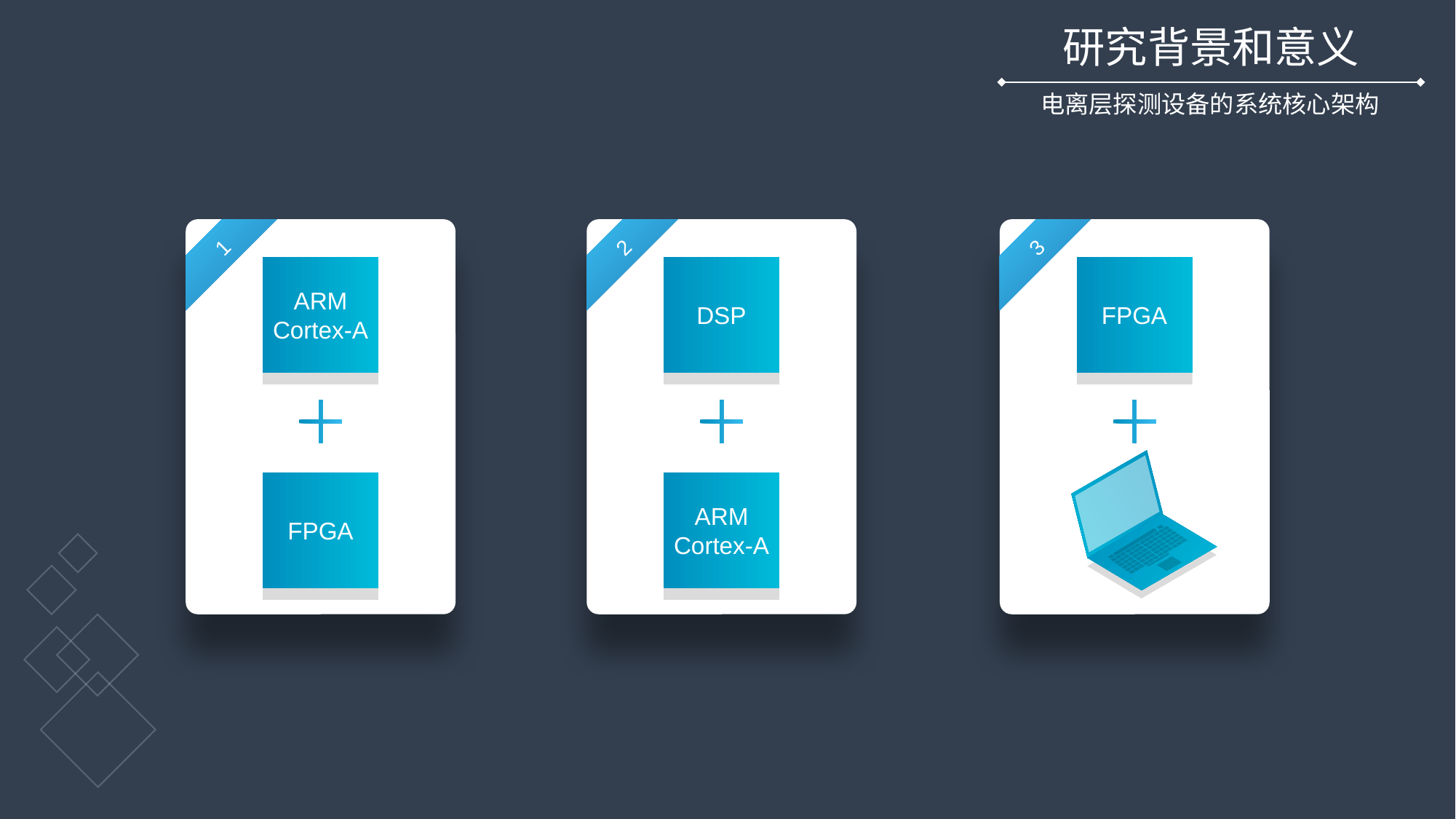

研究背景和意义
电离层探测设备的系统核心架构

1

2

3
ARM
Cortex-A

DSP

FPGA

FPGA

ARM
Cortex-A